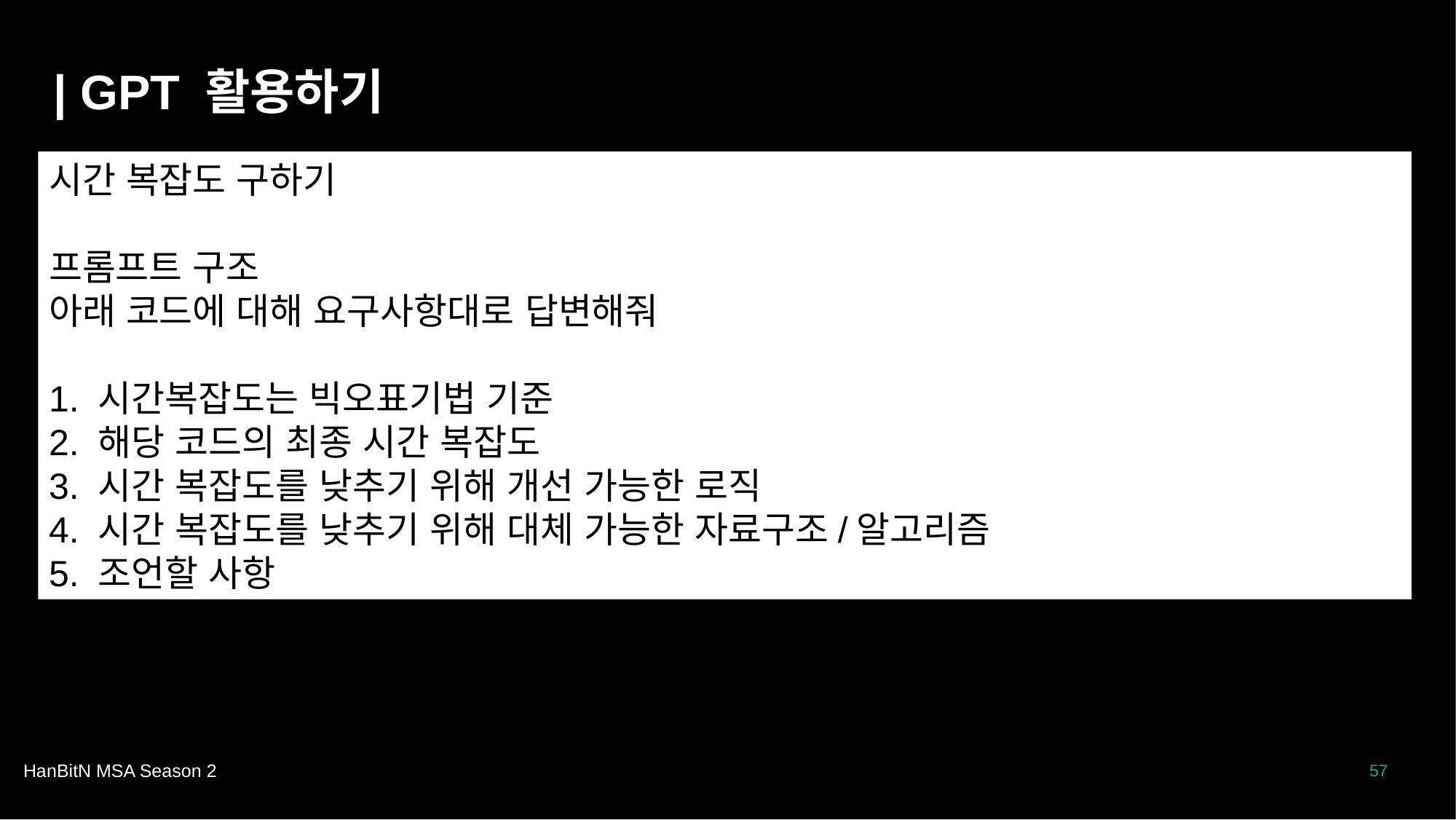

| GPT 활용하기
시간 복잡도 구하기

프롬프트 구조
아래 코드에 대해 요구사항대로 답변해줘

1. 시간복잡도는 빅오표기법 기준
2. 해당 코드의 최종 시간 복잡도
3. 시간 복잡도를 낮추기 위해 개선 가능한 로직
4. 시간 복잡도를 낮추기 위해 대체 가능한 자료구조/알고리즘
5. 조언할 사항